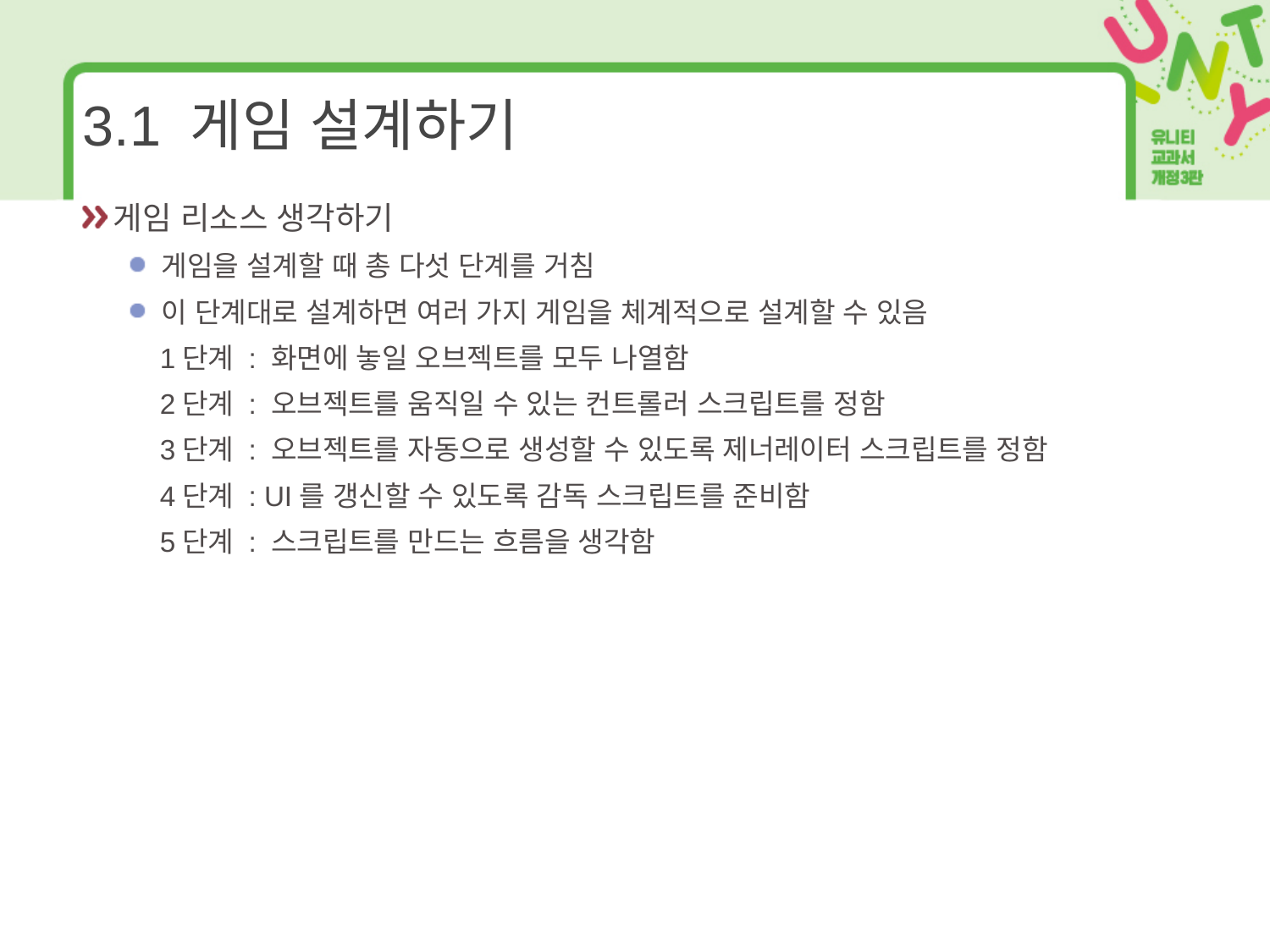

# 3.1 게임 설계하기
게임 리소스 생각하기
게임을 설계할 때 총 다섯 단계를 거침
이 단계대로 설계하면 여러 가지 게임을 체계적으로 설계할 수 있음
    1단계 : 화면에 놓일 오브젝트를 모두 나열함
    2단계 : 오브젝트를 움직일 수 있는 컨트롤러 스크립트를 정함
    3단계 : 오브젝트를 자동으로 생성할 수 있도록 제너레이터 스크립트를 정함
    4단계 : UI를 갱신할 수 있도록 감독 스크립트를 준비함
    5단계 : 스크립트를 만드는 흐름을 생각함